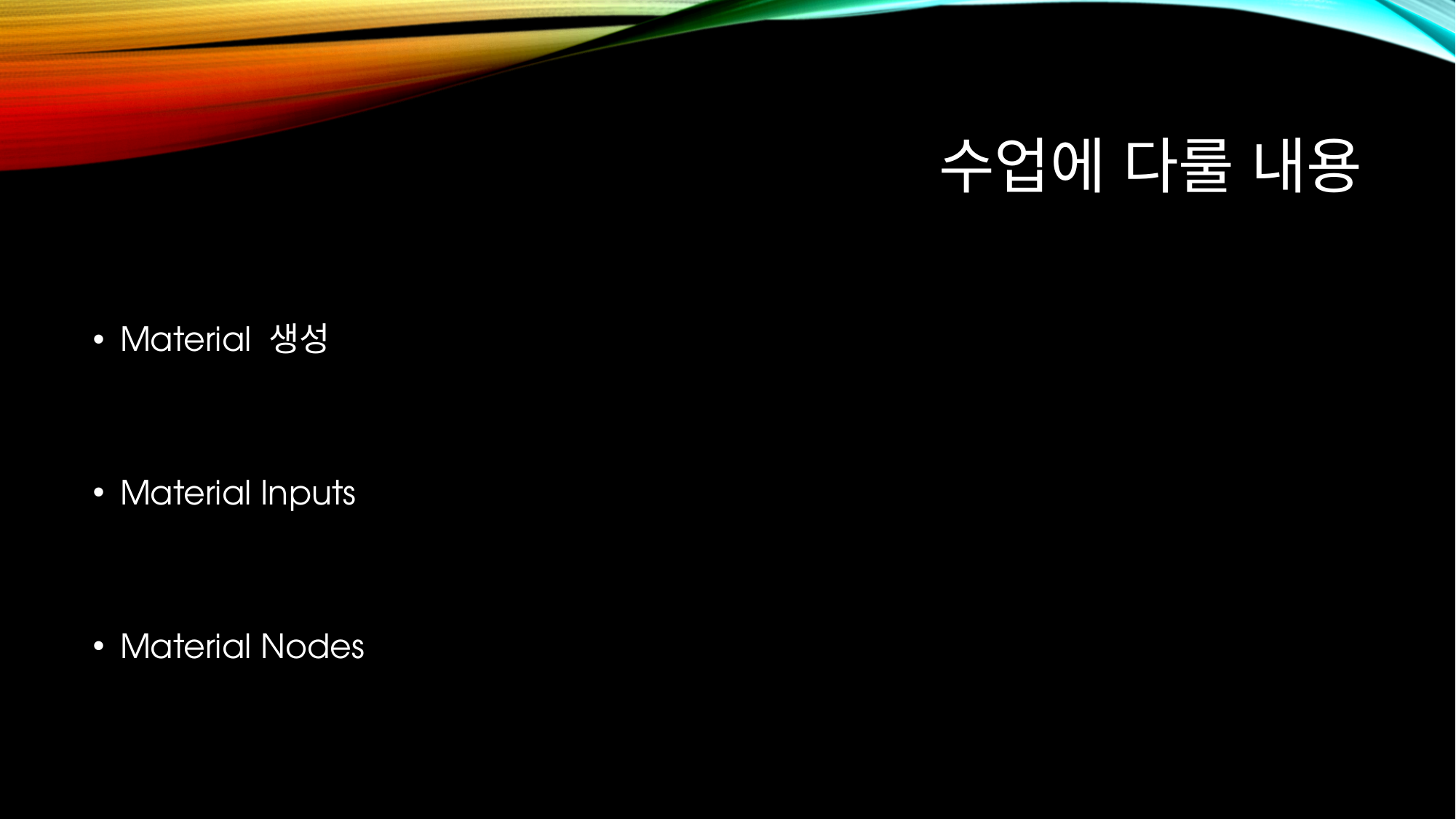

# 수업에 다룰 내용

Material 생성

Material Inputs

Material Nodes